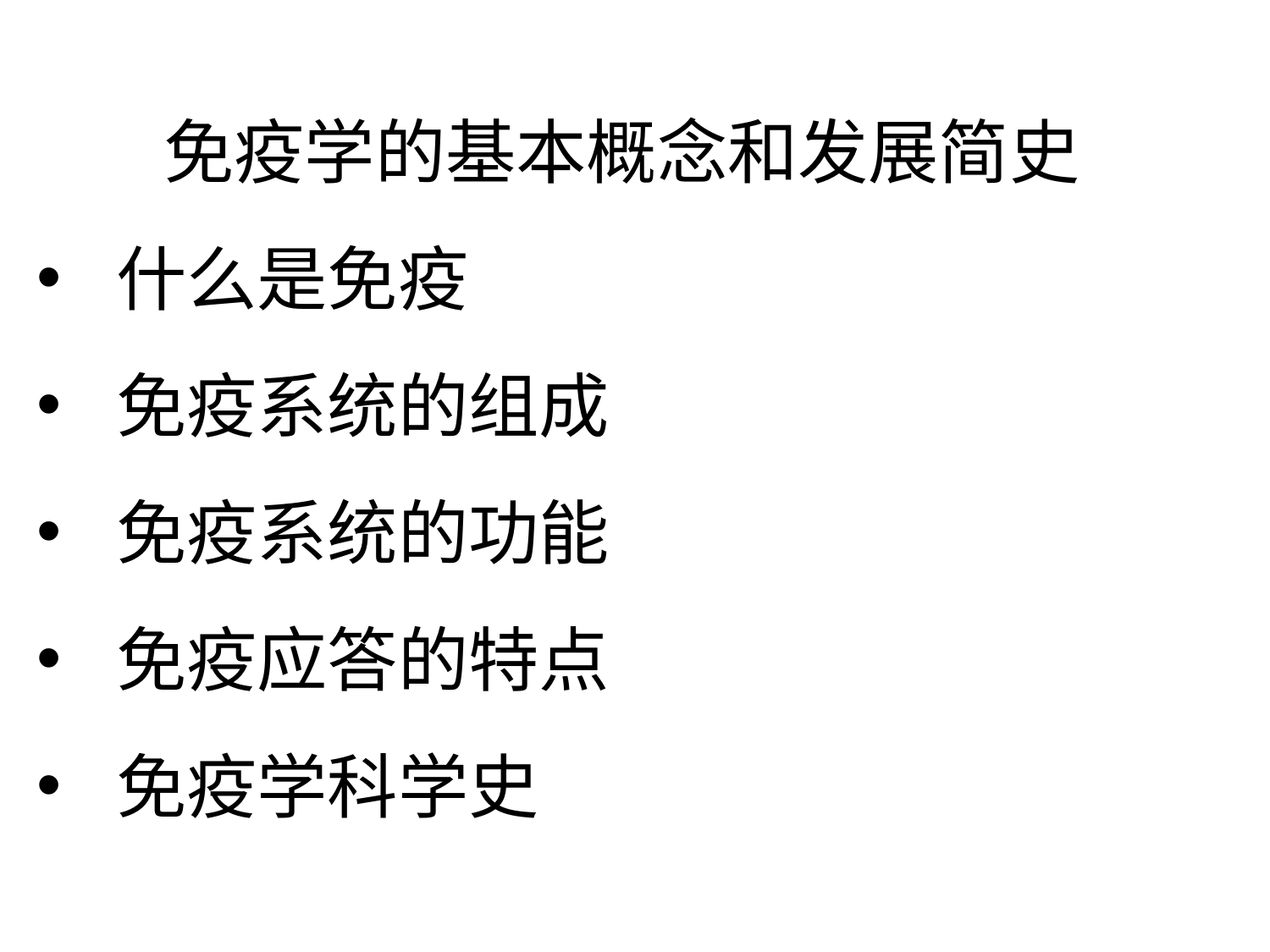

免疫学的基本概念和发展简史
什么是免疫
免疫系统的组成
免疫系统的功能
免疫应答的特点
免疫学科学史